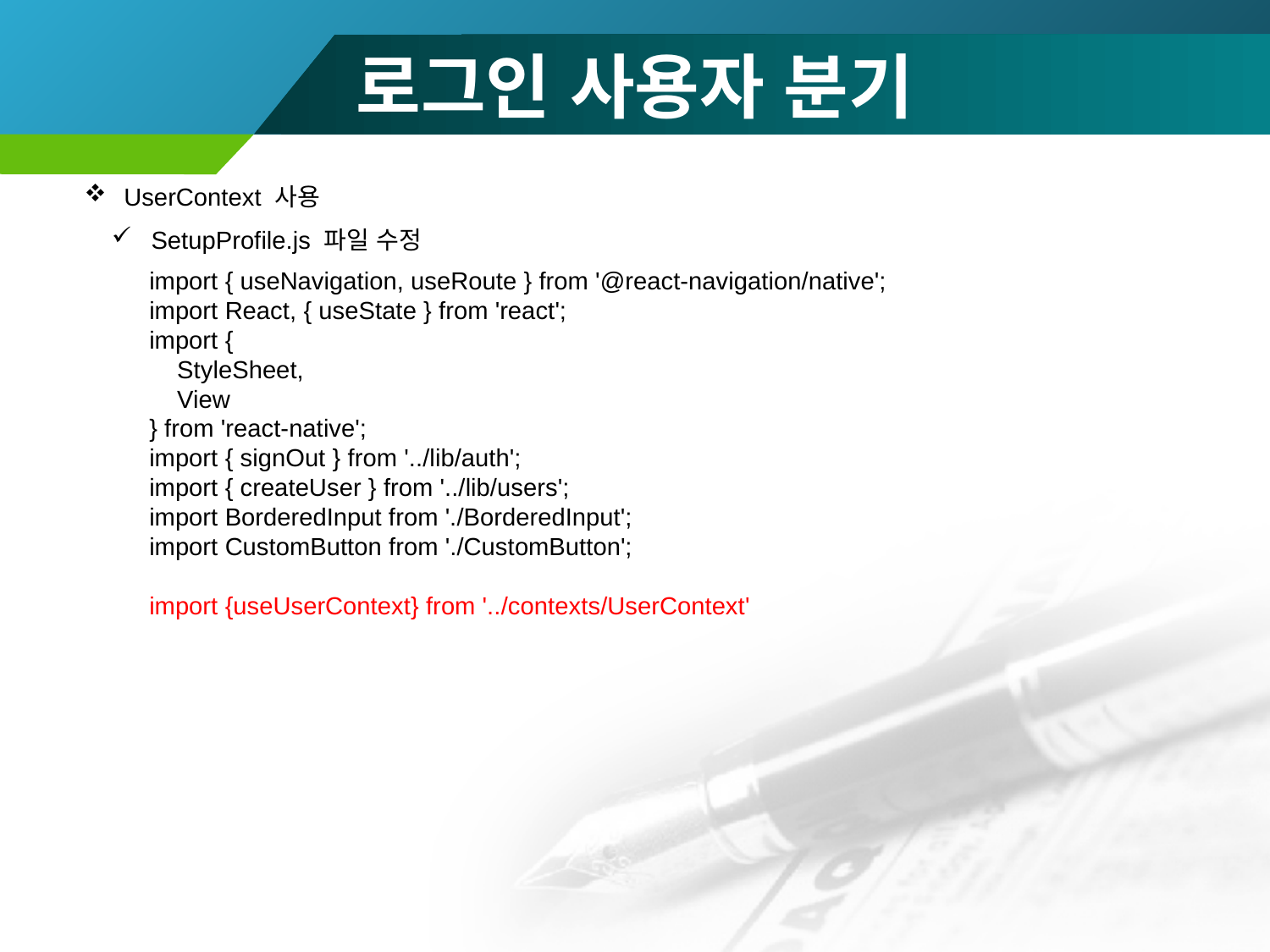

# 로그인 사용자 분기
UserContext 사용
SetupProfile.js 파일 수정
import { useNavigation, useRoute } from '@react-navigation/native';
import React, { useState } from 'react';
import {
    StyleSheet,
    View
} from 'react-native';
import { signOut } from '../lib/auth';
import { createUser } from '../lib/users';
import BorderedInput from './BorderedInput';
import CustomButton from './CustomButton';

import {useUserContext} from '../contexts/UserContext'